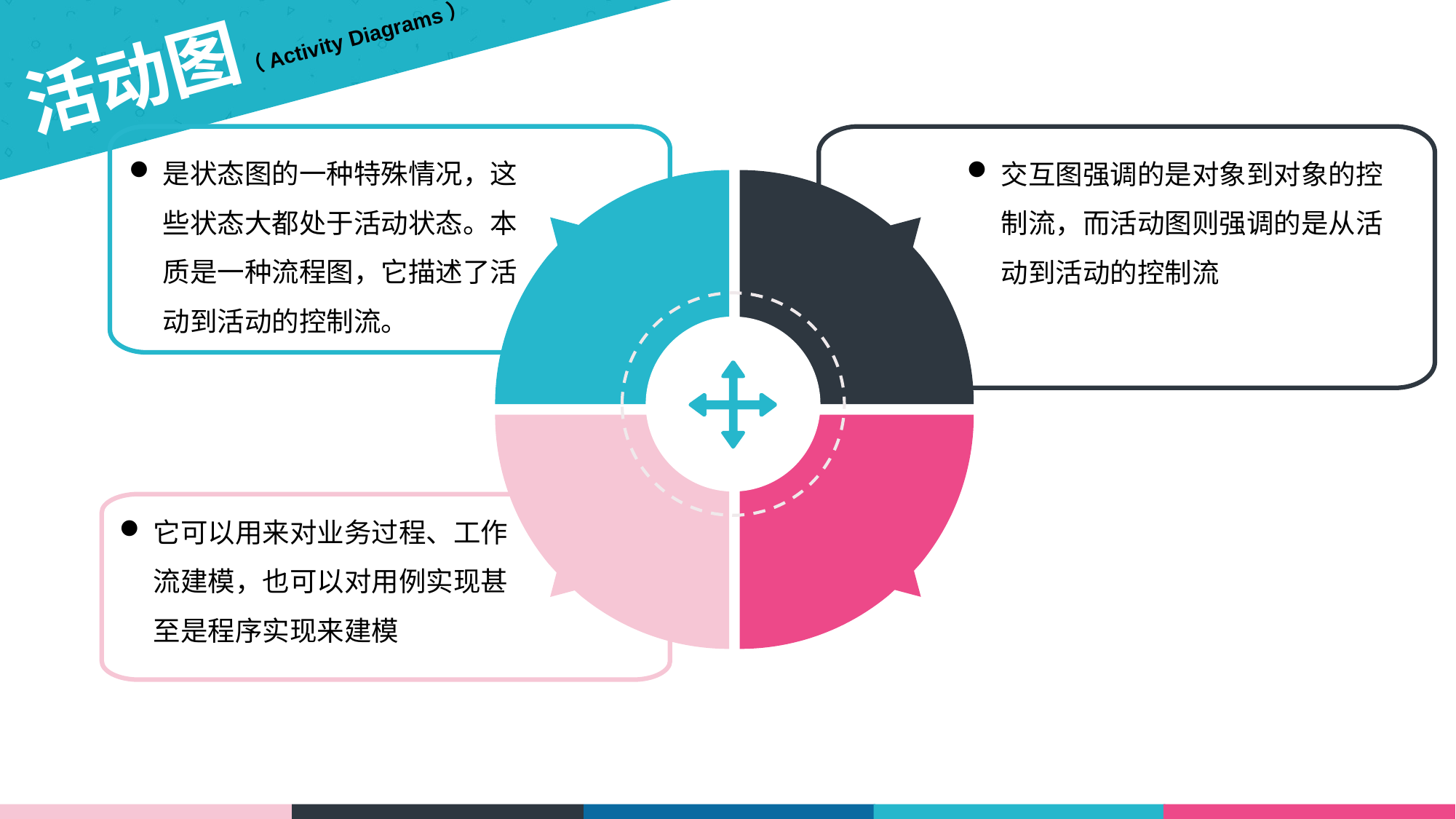

活动图（Activity Diagrams）

是状态图的一种特殊情况，这些状态大都处于活动状态。本质是一种流程图，它描述了活动到活动的控制流。
交互图强调的是对象到对象的控制流，而活动图则强调的是从活动到活动的控制流

它可以用来对业务过程、工作流建模，也可以对用例实现甚至是程序实现来建模